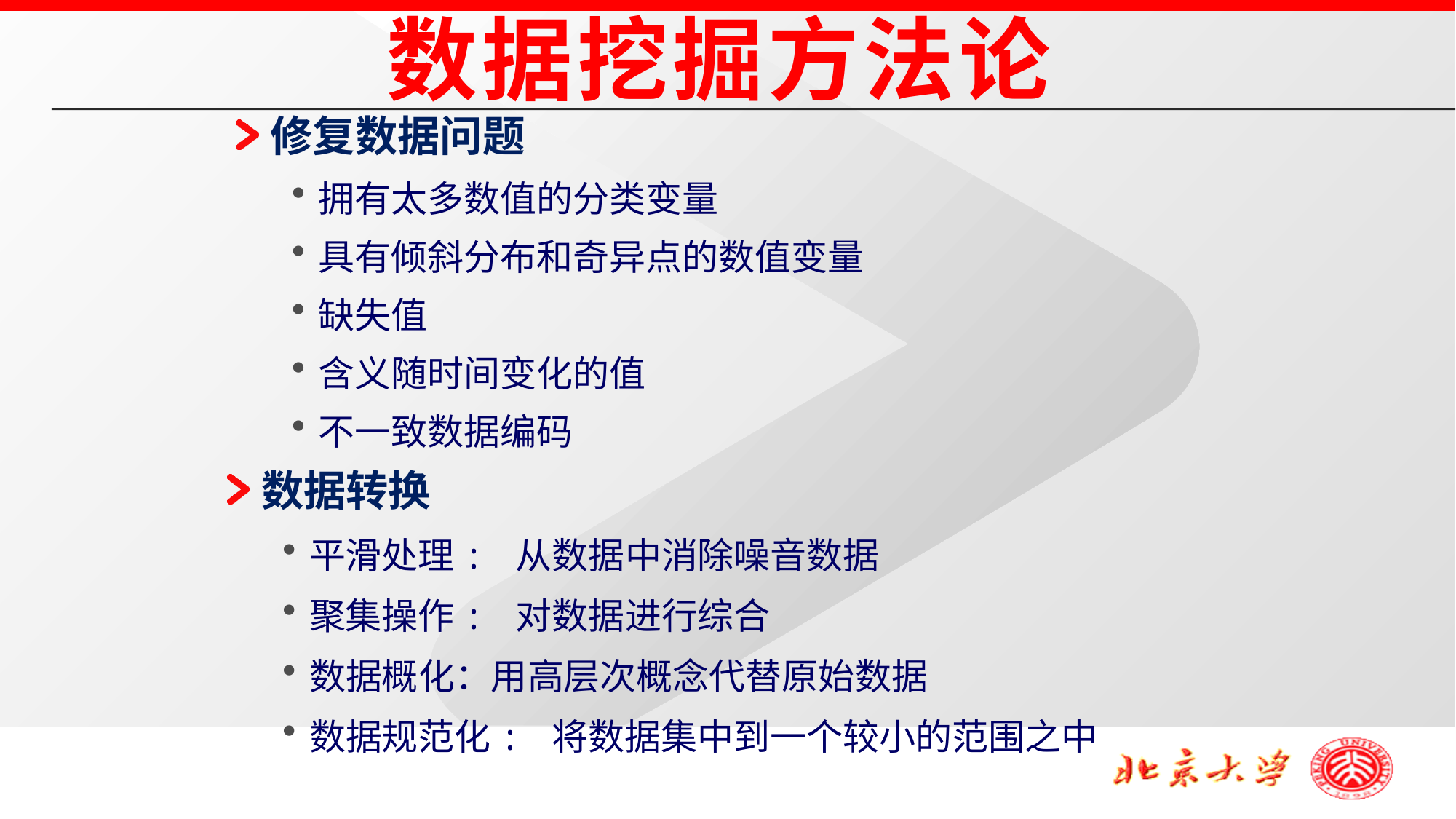

数据挖掘方法论
修复数据问题
拥有太多数值的分类变量
具有倾斜分布和奇异点的数值变量
缺失值
含义随时间变化的值
不一致数据编码
数据转换
平滑处理: 从数据中消除噪音数据
聚集操作: 对数据进行综合
数据概化：用高层次概念代替原始数据
数据规范化: 将数据集中到一个较小的范围之中